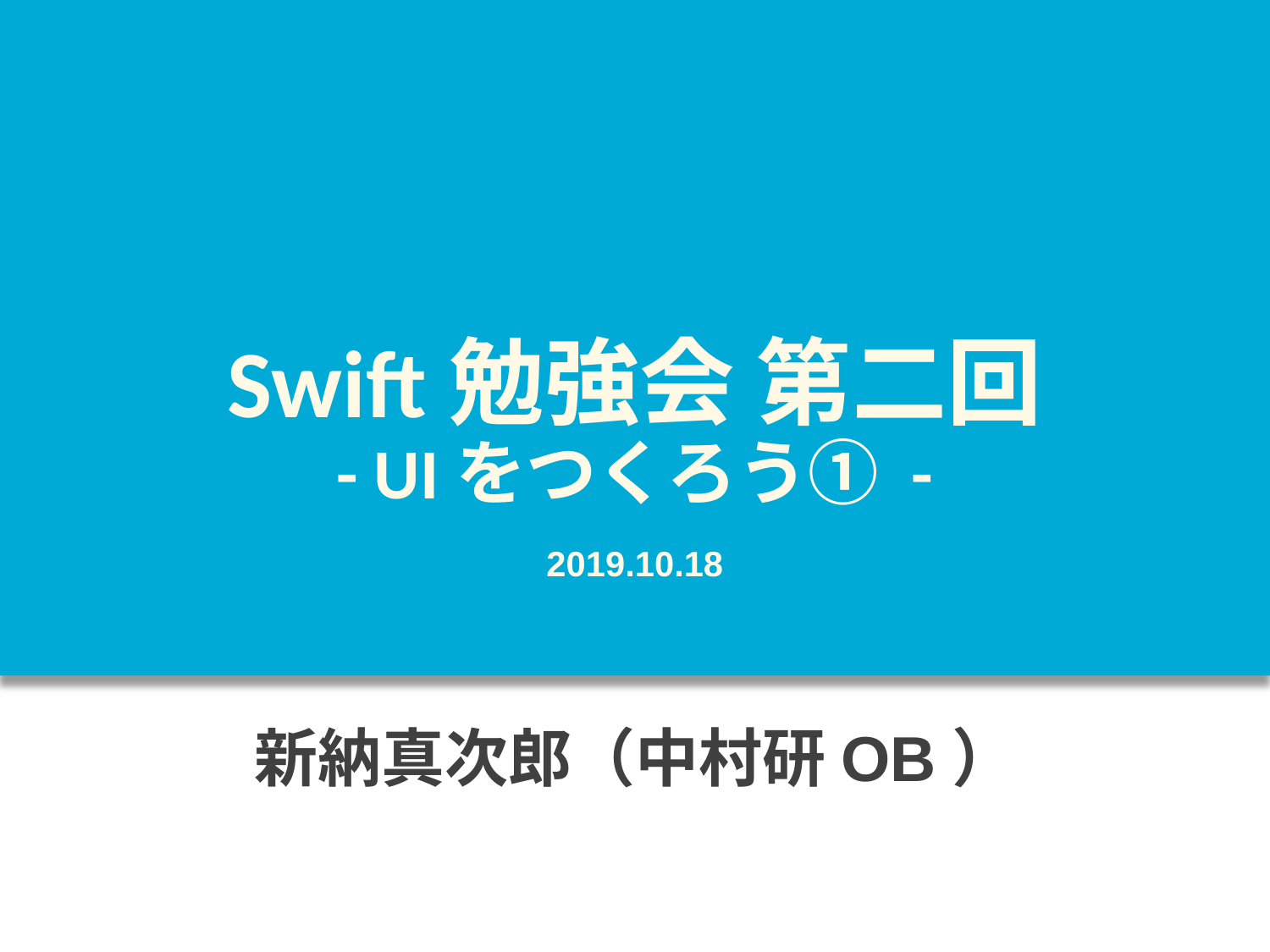

# Swift勉強会 第二回 - UIをつくろう① -
2019.10.18
新納真次郎（中村研OB）